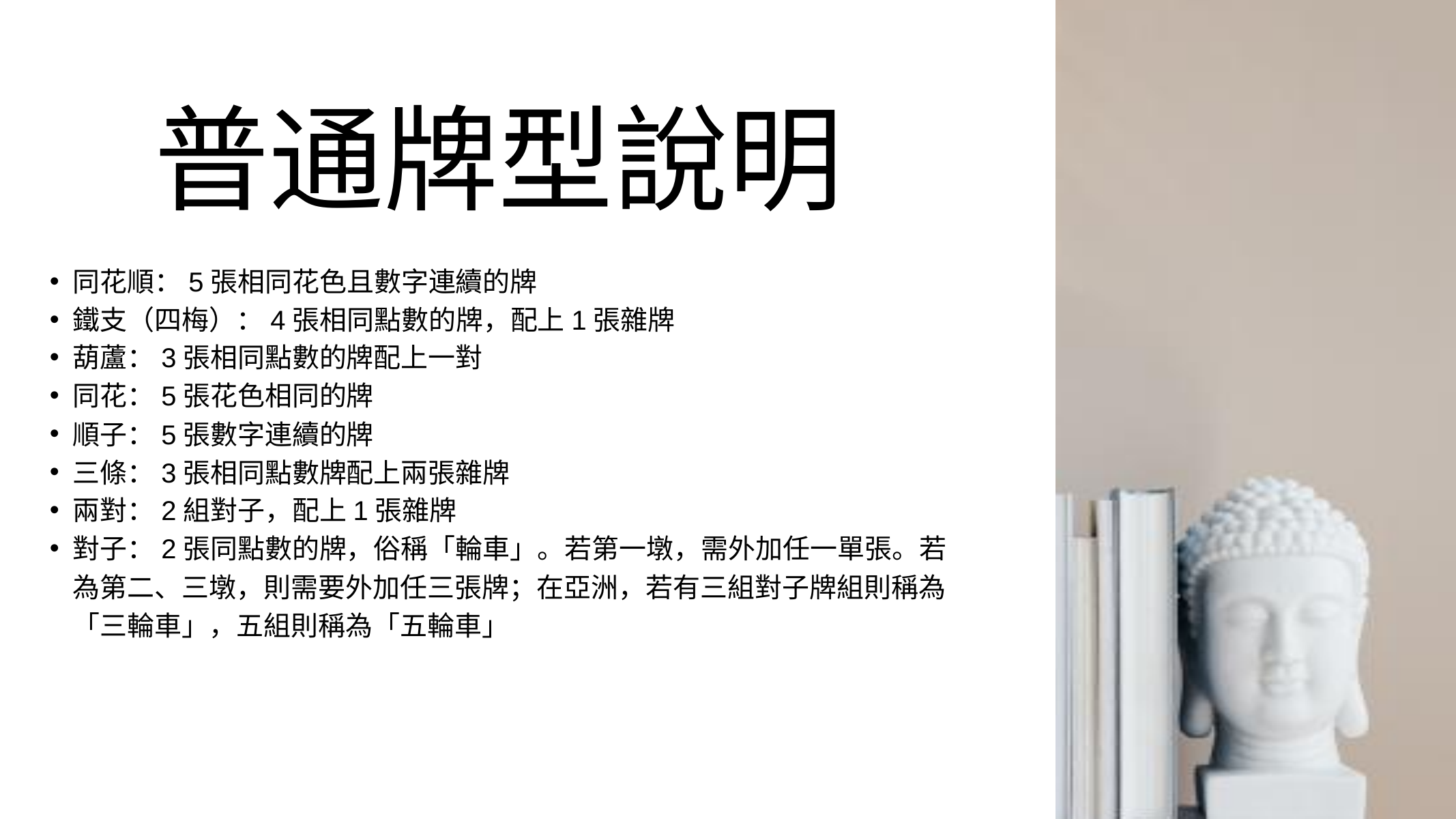

普通牌型說明
同花順：5張相同花色且數字連續的牌
鐵支（四梅）：4張相同點數的牌，配上1張雜牌
葫蘆：3張相同點數的牌配上一對
同花：5張花色相同的牌
順子：5張數字連續的牌
三條：3張相同點數牌配上兩張雜牌
兩對：2組對子，配上1張雜牌
對子：2張同點數的牌，俗稱「輪車」。若第一墩，需外加任一單張。若為第二、三墩，則需要外加任三張牌；在亞洲，若有三組對子牌組則稱為「三輪車」，五組則稱為「五輪車」